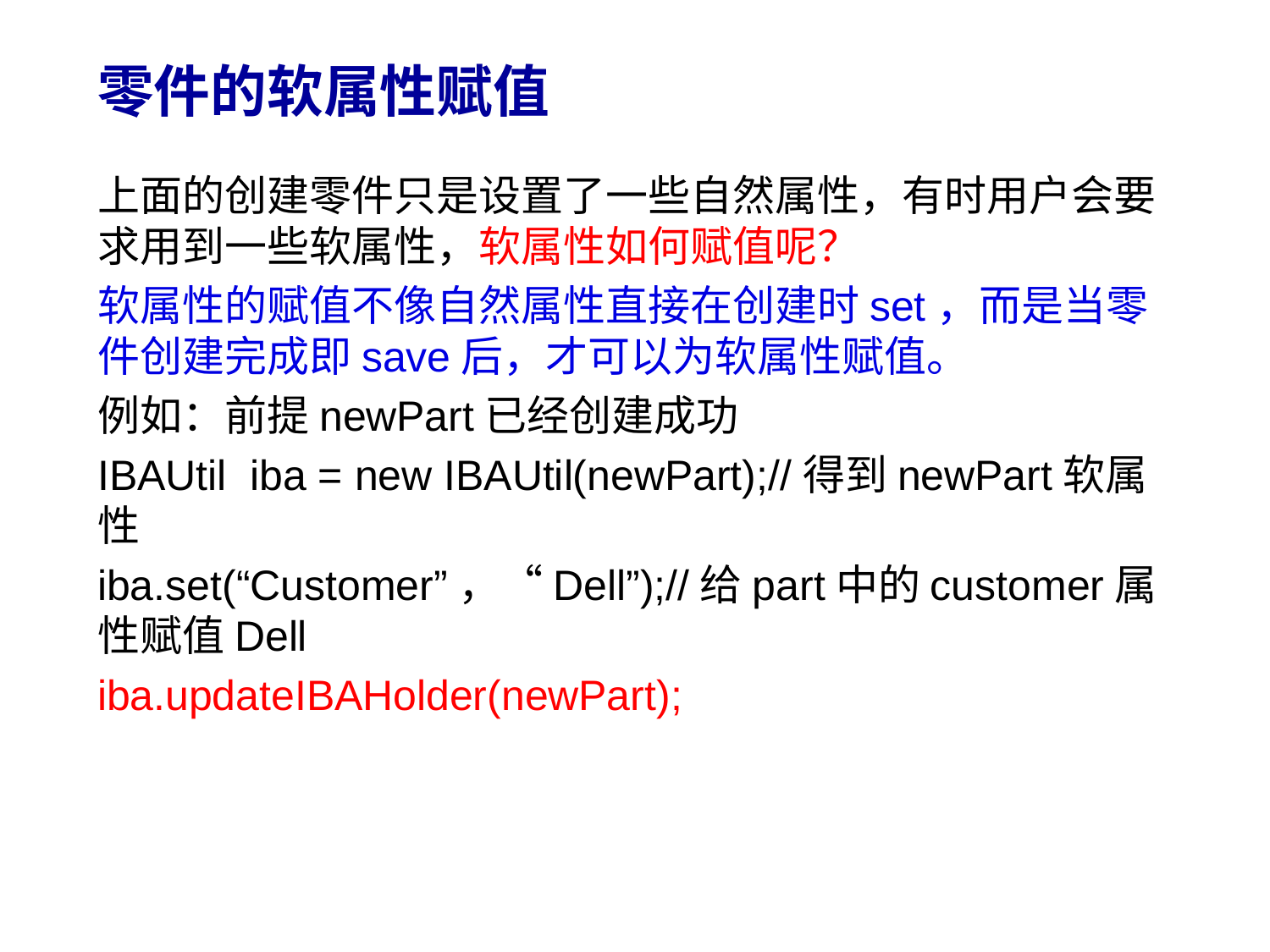

# 零件的软属性赋值
上面的创建零件只是设置了一些自然属性，有时用户会要求用到一些软属性，软属性如何赋值呢？
软属性的赋值不像自然属性直接在创建时set，而是当零件创建完成即save后，才可以为软属性赋值。
例如：前提newPart已经创建成功
IBAUtil  iba = new IBAUtil(newPart);//得到newPart软属性
iba.set(“Customer”，“Dell”);//给part中的customer属性赋值Dell
iba.updateIBAHolder(newPart);